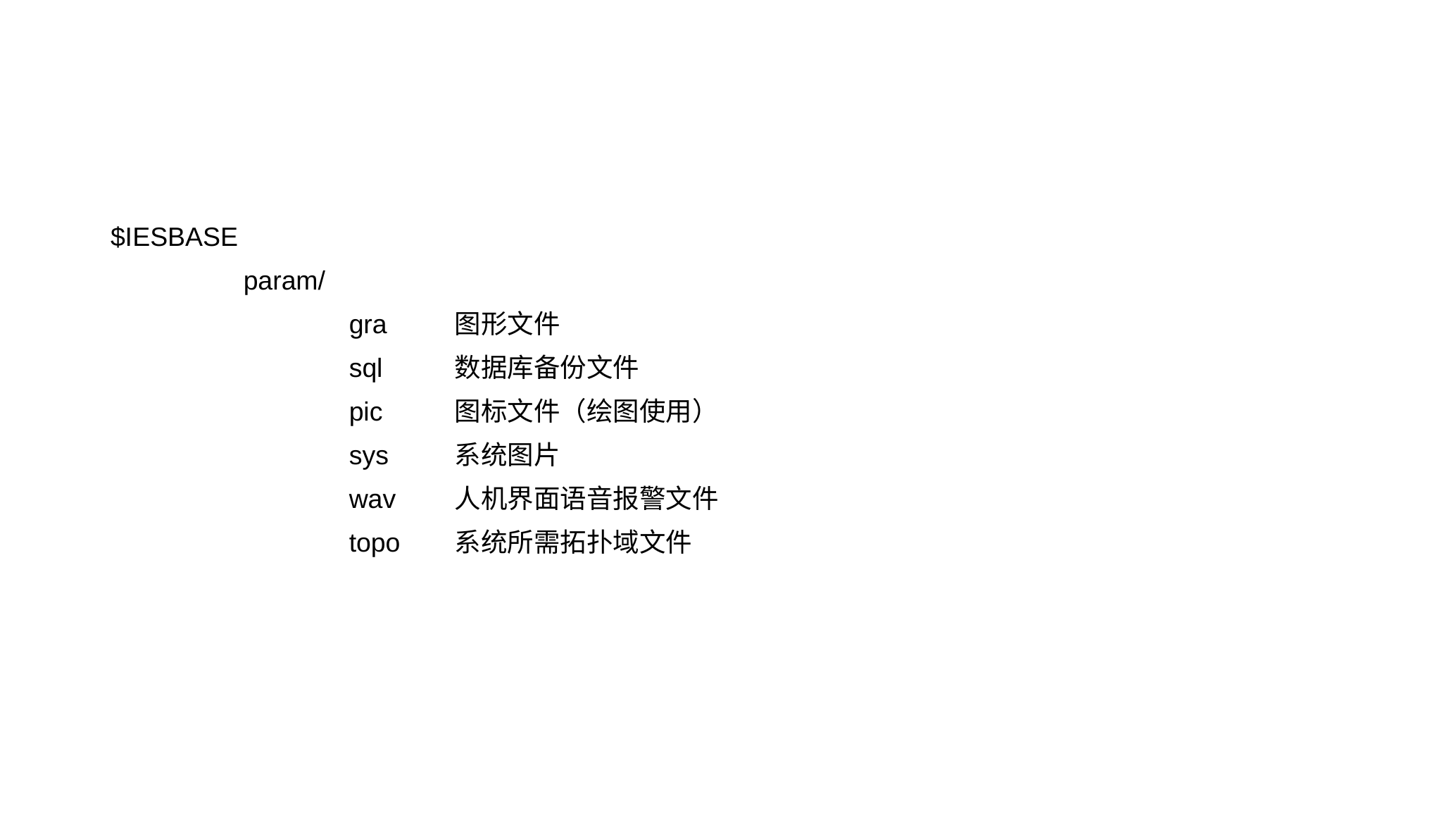

$IESBASE
		param/
			gra	图形文件
			sql	数据库备份文件
			pic	图标文件（绘图使用）
			sys	系统图片
			wav	人机界面语音报警文件
			topo	系统所需拓扑域文件